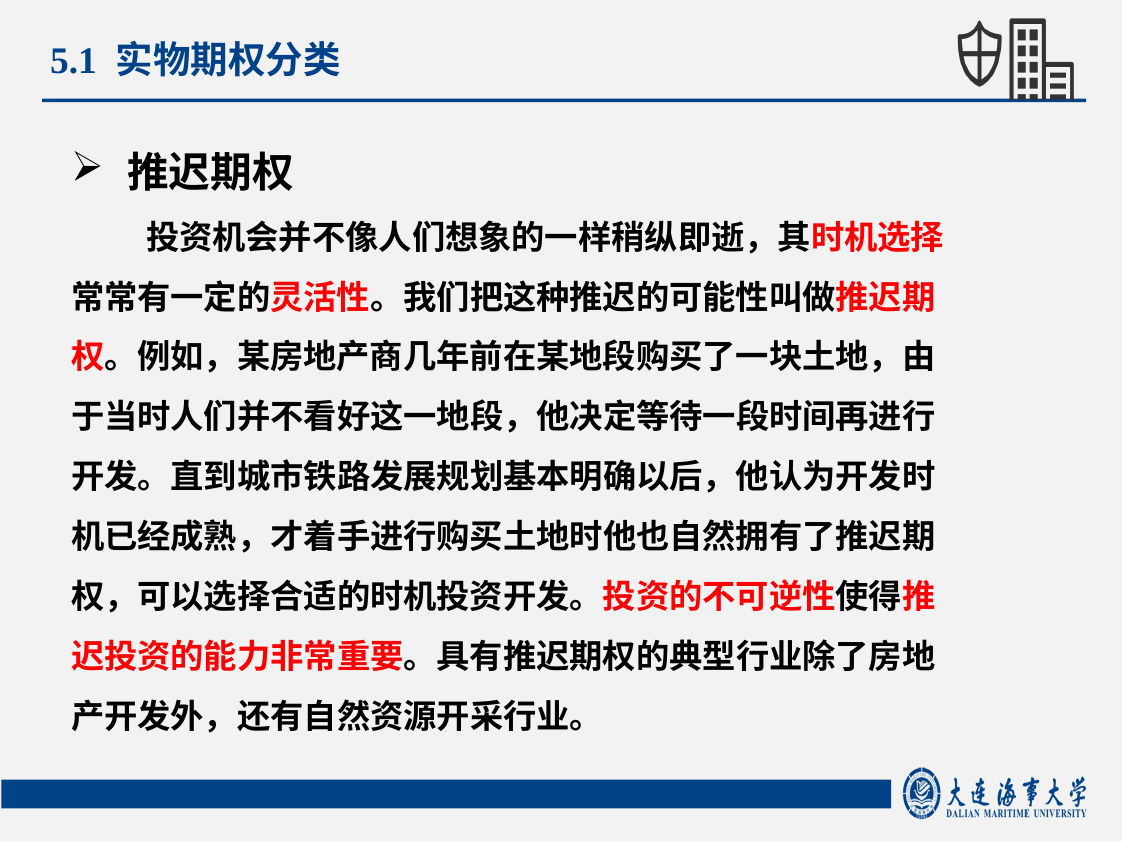

5.1 实物期权分类

推迟期权
投资机会并不像人们想象的一样稍纵即逝，其时机选择常常有一定的灵活性。我们把这种推迟的可能性叫做推迟期权。例如，某房地产商几年前在某地段购买了一块土地，由于当时人们并不看好这一地段，他决定等待一段时间再进行开发。直到城市铁路发展规划基本明确以后，他认为开发时机已经成熟，才着手进行购买土地时他也自然拥有了推迟期权，可以选择合适的时机投资开发。投资的不可逆性使得推迟投资的能力非常重要。具有推迟期权的典型行业除了房地产开发外，还有自然资源开采行业。